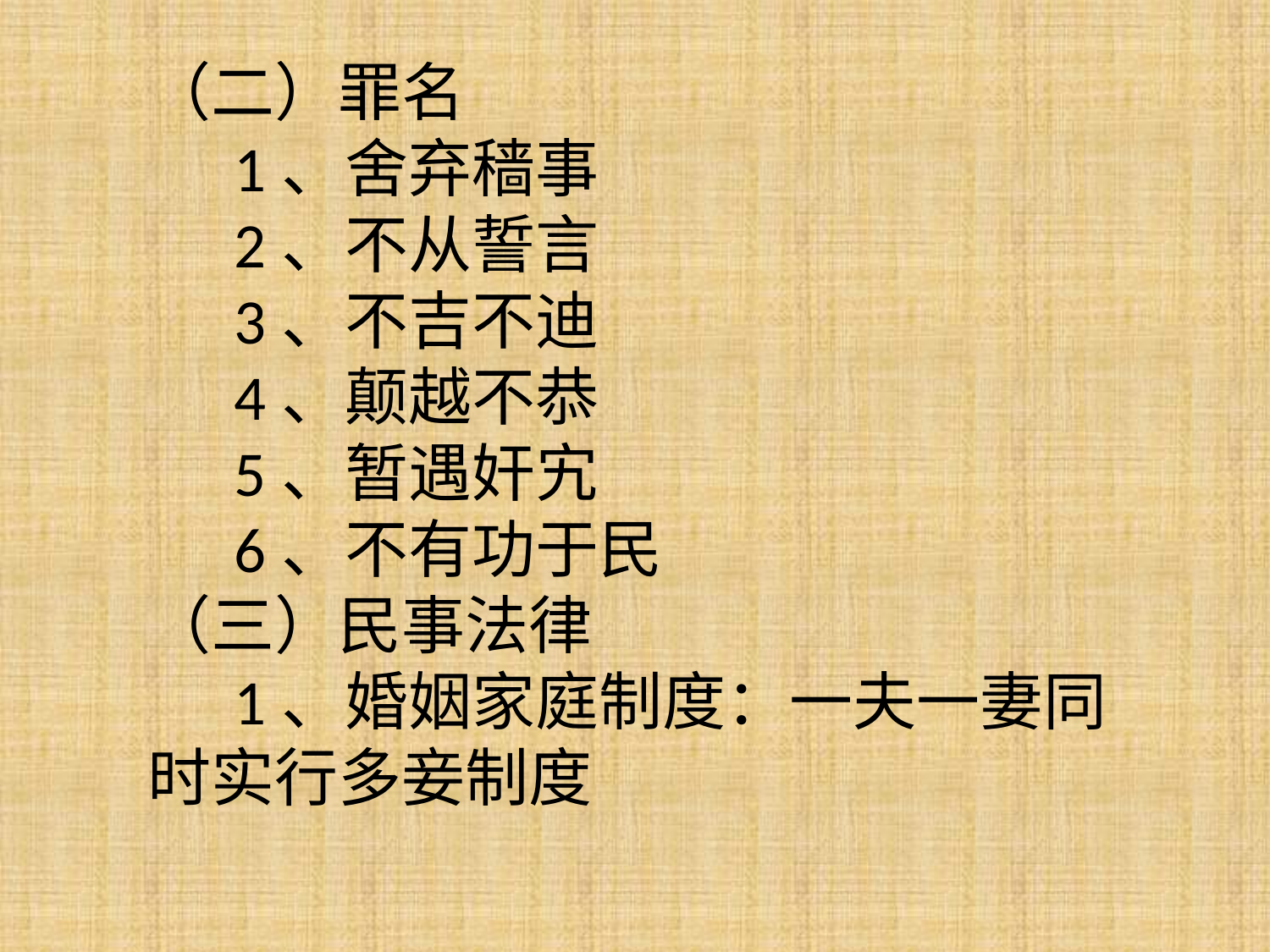

（二）罪名
      1、舍弃穑事
      2、不从誓言
      3、不吉不迪
      4、颠越不恭
      5、暂遇奸宄
      6、不有功于民
（三）民事法律
      1、婚姻家庭制度：一夫一妻同时实行多妾制度